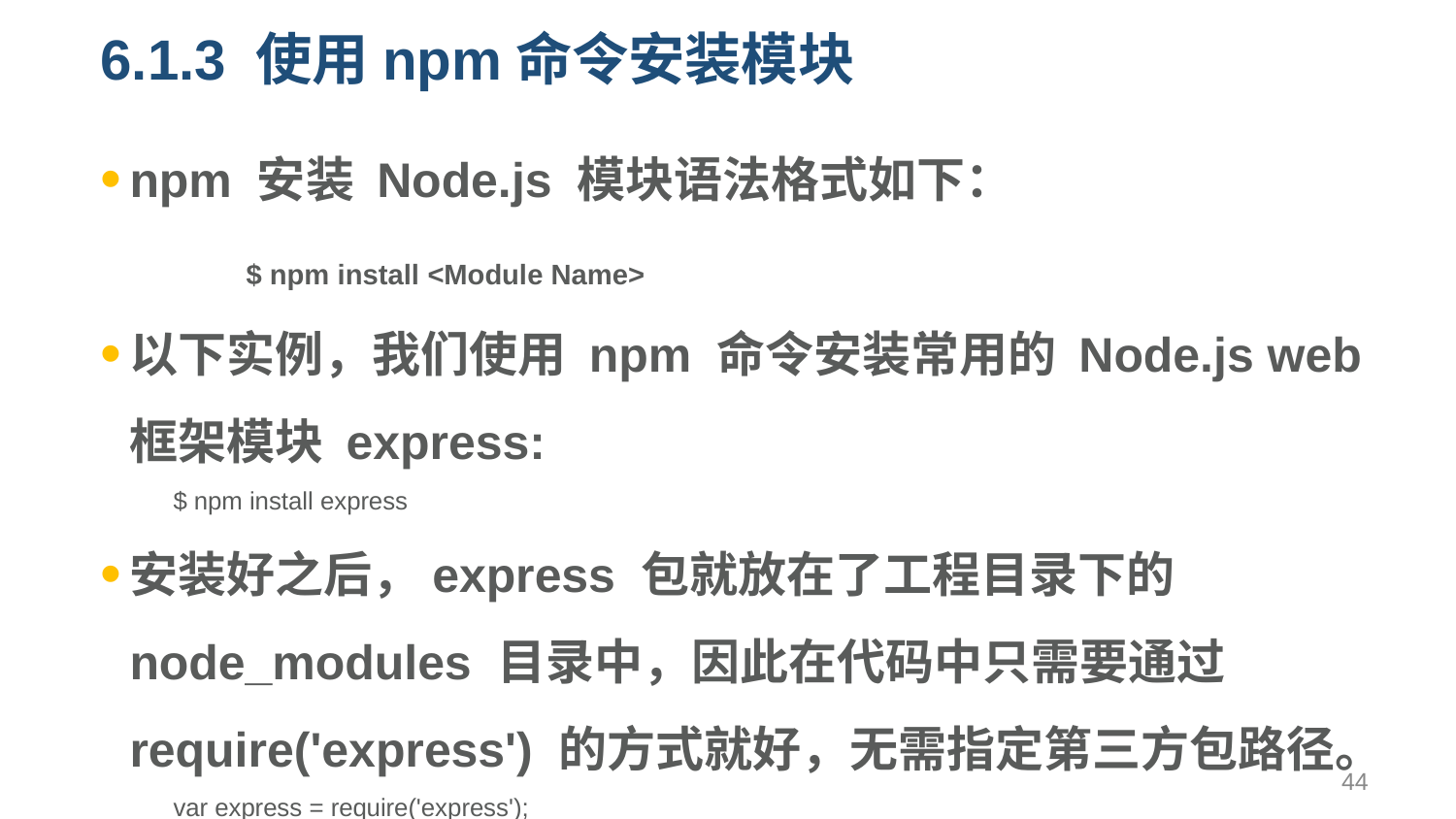

# 6.1.3 使用npm命令安装模块
npm 安装 Node.js 模块语法格式如下：
	$ npm install <Module Name>
以下实例，我们使用 npm 命令安装常用的 Node.js web框架模块 express:
$ npm install express
安装好之后，express 包就放在了工程目录下的 node_modules 目录中，因此在代码中只需要通过 require('express') 的方式就好，无需指定第三方包路径。
var express = require('express');
44